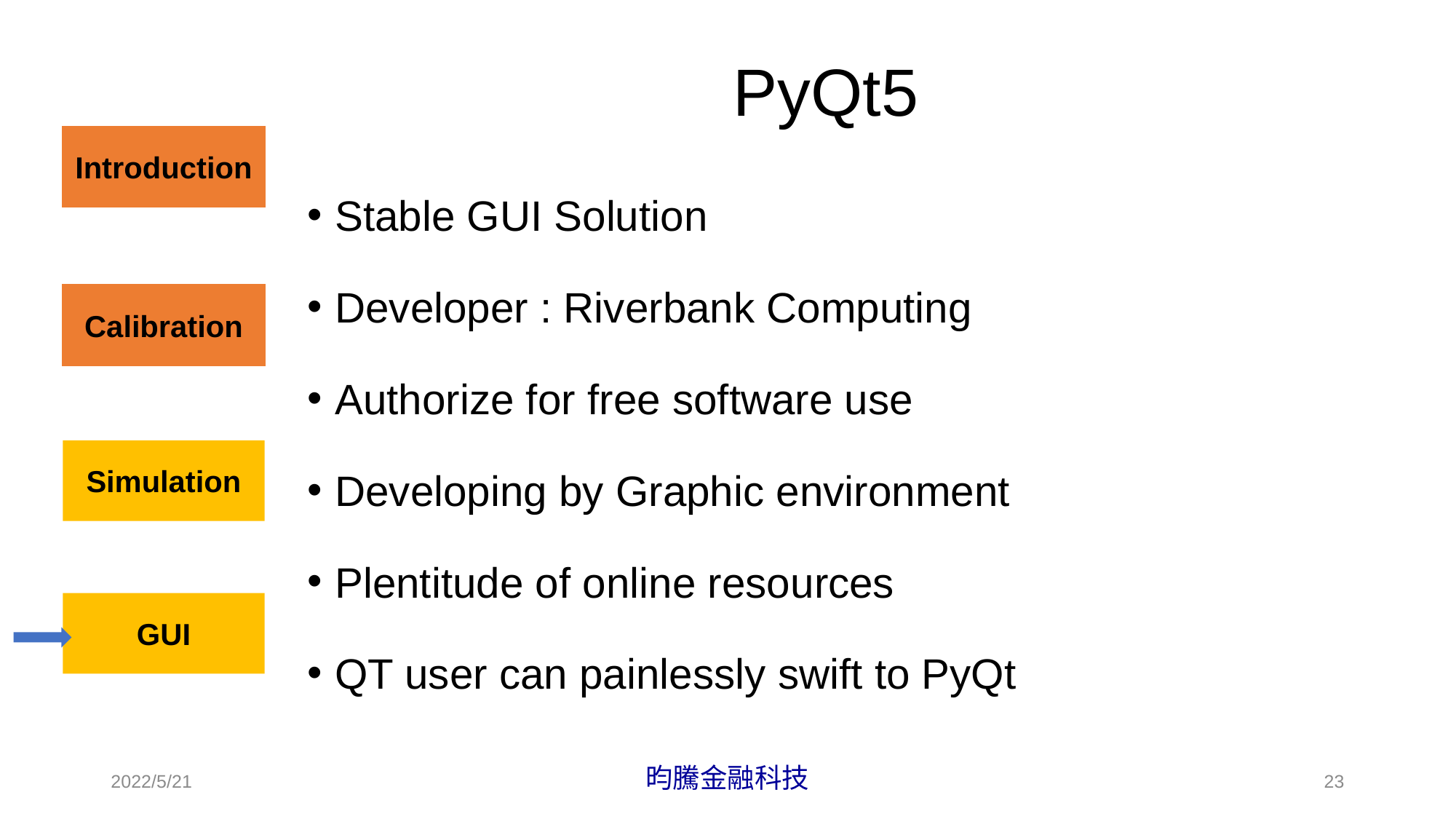

# PyQt5
Stable GUI Solution
Developer : Riverbank Computing
Authorize for free software use
Developing by Graphic environment
Plentitude of online resources
QT user can painlessly swift to PyQt

2022/5/21
昀騰金融科技
23